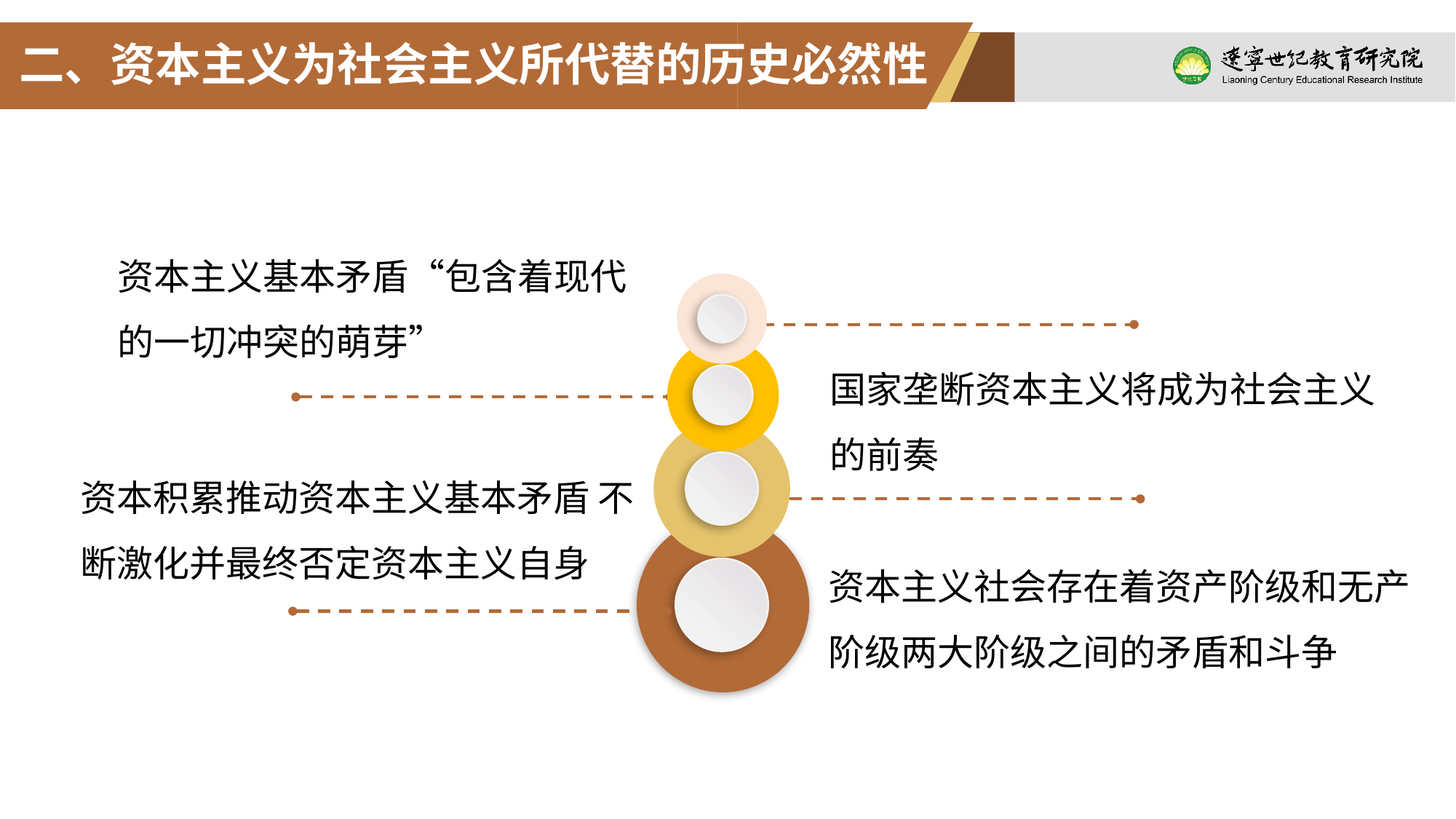

二、资本主义为社会主义所代替的历史必然性
资本主义基本矛盾“包含着现代的一切冲突的萌芽”

国家垄断资本主义将成为社会主义的前奏

资本积累推动资本主义基本矛盾 不断激化并最终否定资本主义自身

资本主义社会存在着资产阶级和无产阶级两大阶级之间的矛盾和斗争